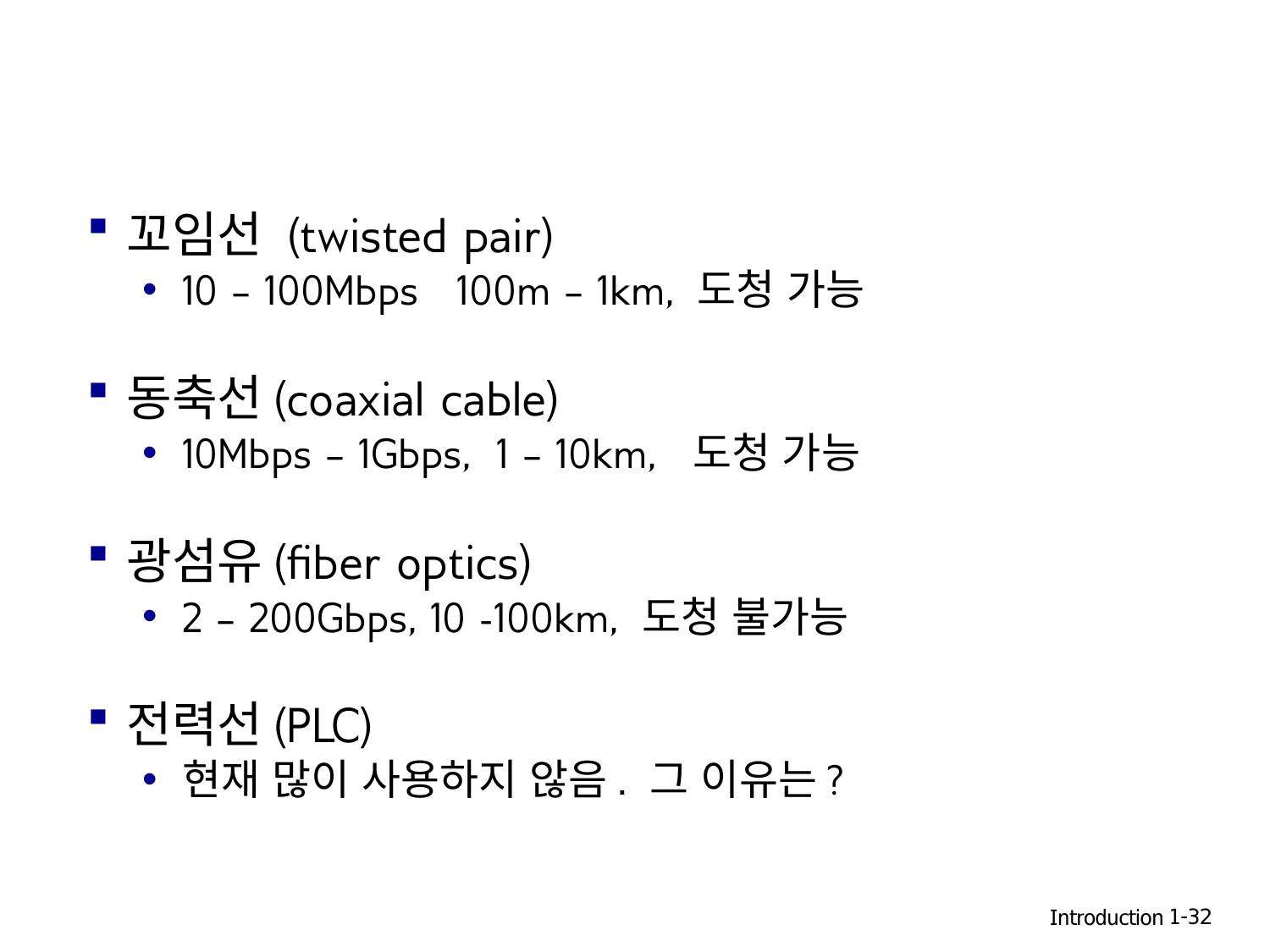

꼬임선 (twisted pair)
10 – 100Mbps   100m – 1km, 도청 가능

동축선(coaxial cable)
10Mbps – 1Gbps,  1 – 10km,  도청 가능

광섬유(fiber optics)
2 – 200Gbps, 10 -100km, 도청 불가능

전력선(PLC)
현재 많이 사용하지 않음. 그 이유는?
1-32
Introduction